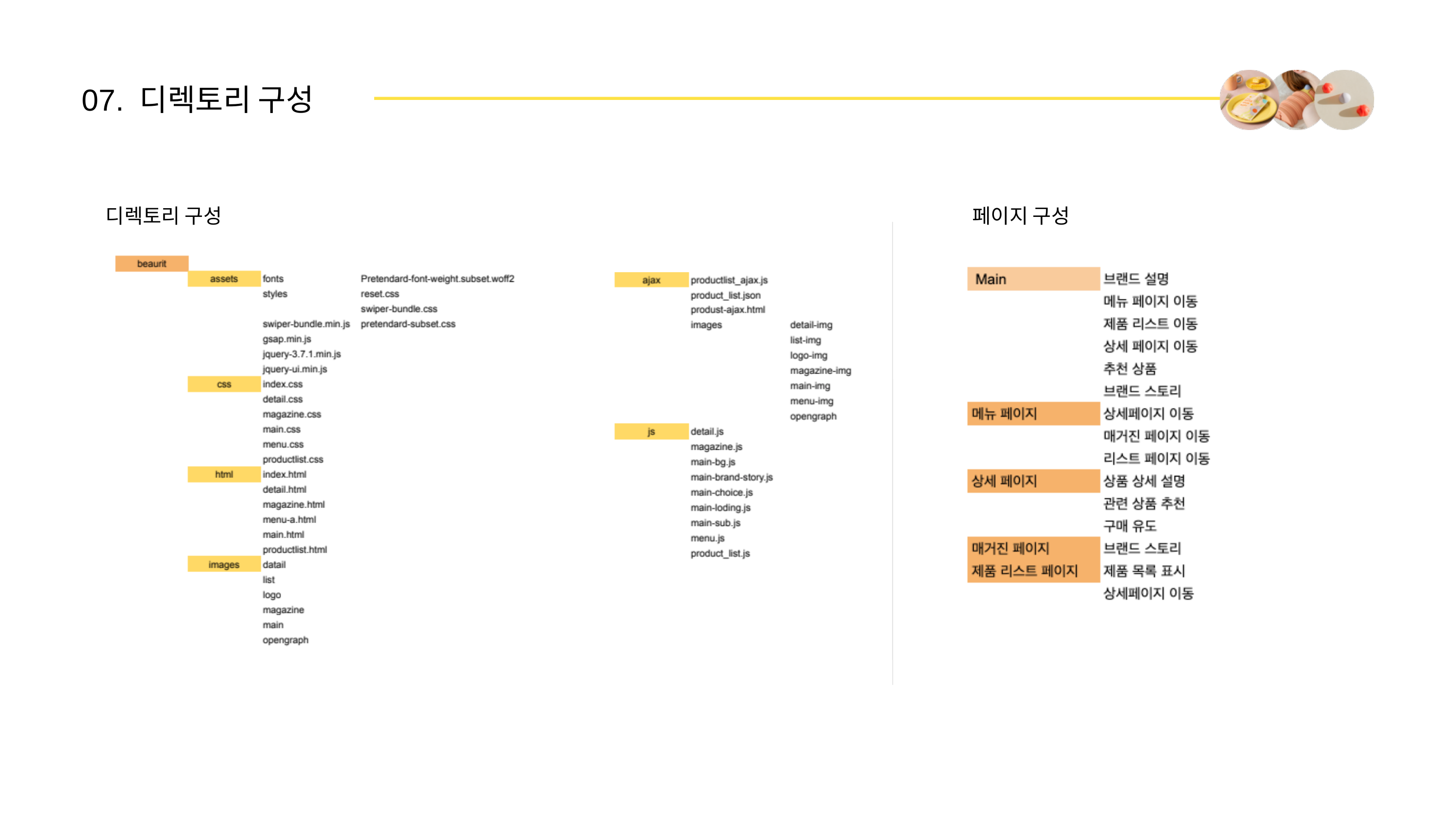

07. 디렉토리 구성

디렉토리 구성
페이지 구성